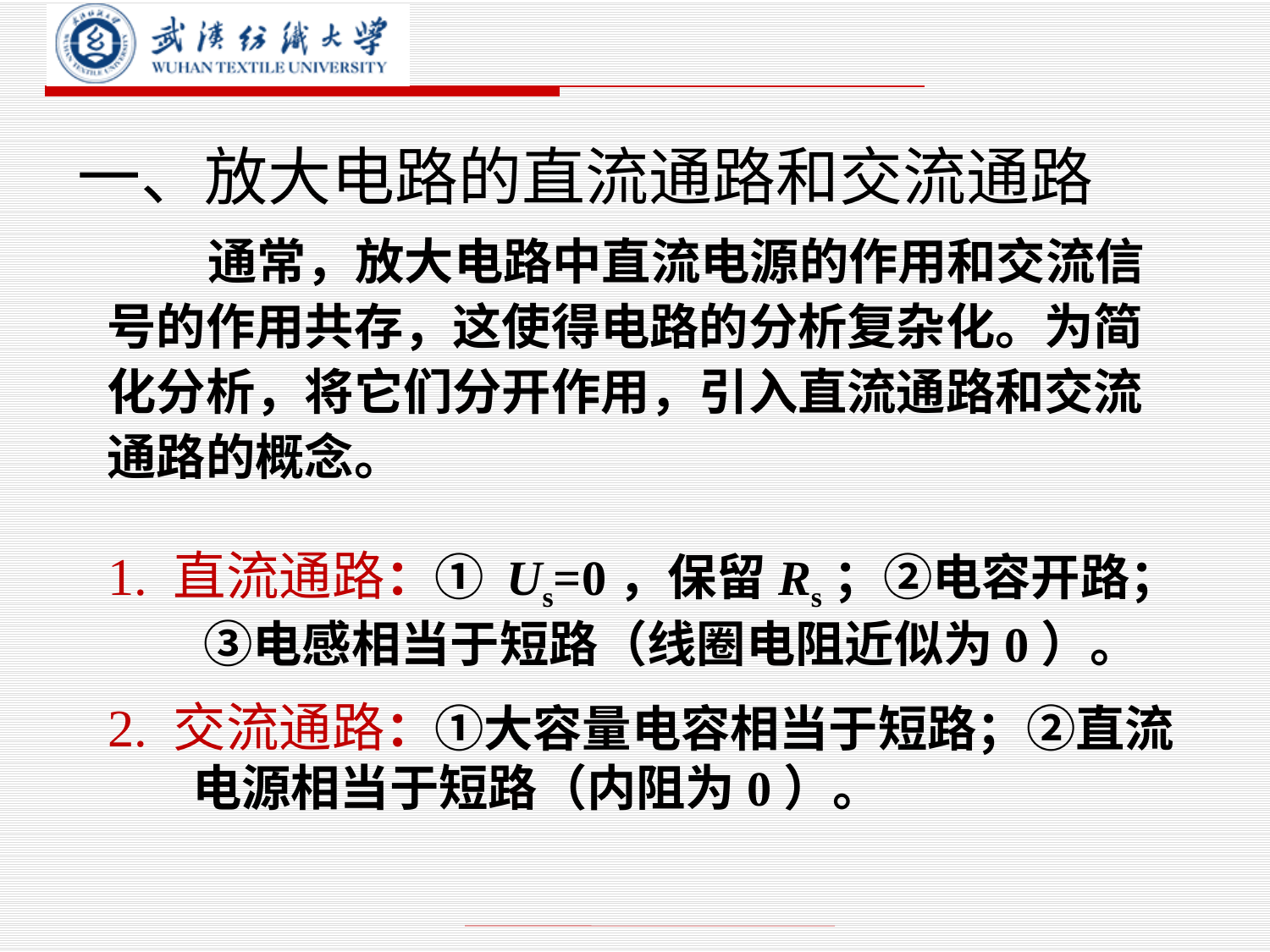

# 一、放大电路的直流通路和交流通路
        通常，放大电路中直流电源的作用和交流信号的作用共存，这使得电路的分析复杂化。为简化分析，将它们分开作用，引入直流通路和交流通路的概念。
1. 直流通路：① Us=0，保留Rs；②电容开路；   ③电感相当于短路（线圈电阻近似为0）。
2. 交流通路：①大容量电容相当于短路；②直流电源相当于短路（内阻为0）。